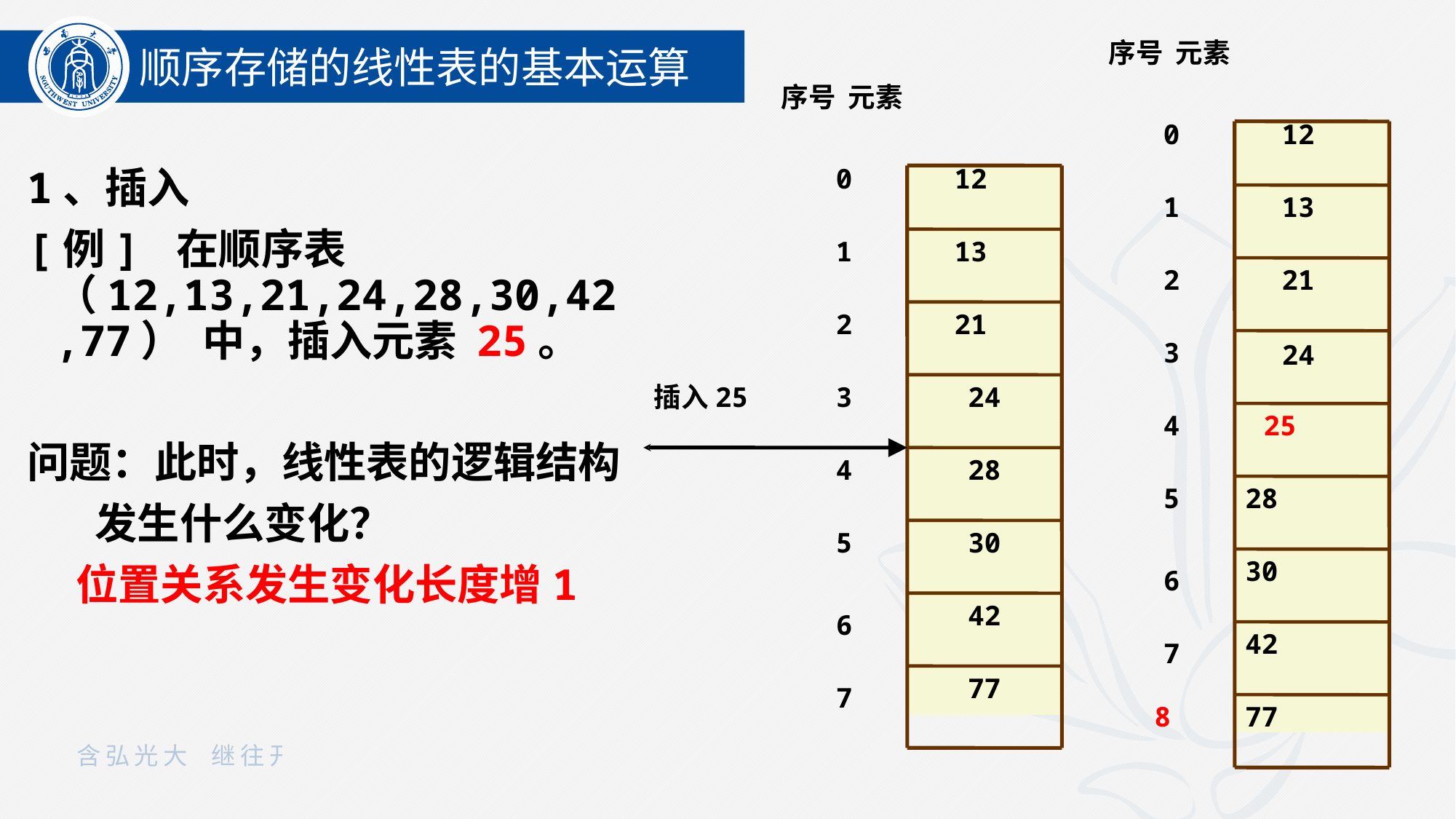

顺序存储的线性表的基本运算
序号  元素
0
12

1

13
2

21
3

24
4

25
5

28

30
6

42
7
8

77

序号  元素
0
12

1

13
2

21
插入25
3

24

4

28
5

30

42
6

77
7

1、插入
[例] 在顺序表（12,13,21,24,28,30,42,77）  中，插入元素 25。

问题：此时，线性表的逻辑结构
      发生什么变化？
    位置关系发生变化长度增1